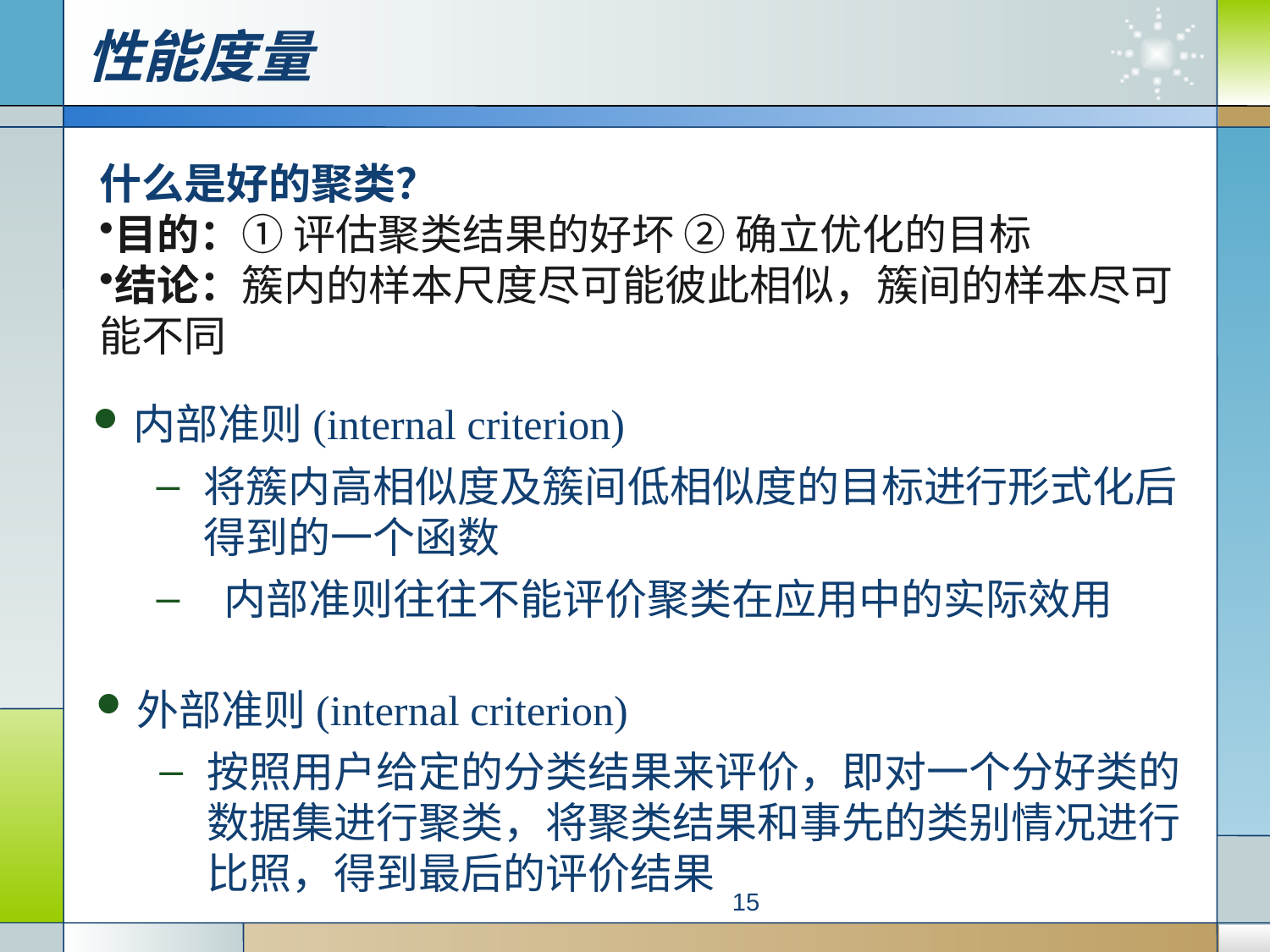

性能度量
什么是好的聚类？
目的：① 评估聚类结果的好坏 ② 确立优化的目标
结论：簇内的样本尺度尽可能彼此相似，簇间的样本尽可能不同
内部准则(internal criterion)
将簇内高相似度及簇间低相似度的目标进行形式化后得到的一个函数
 内部准则往往不能评价聚类在应用中的实际效用
外部准则(internal criterion)
按照用户给定的分类结果来评价，即对一个分好类的数据集进行聚类，将聚类结果和事先的类别情况进行比照，得到最后的评价结果
15